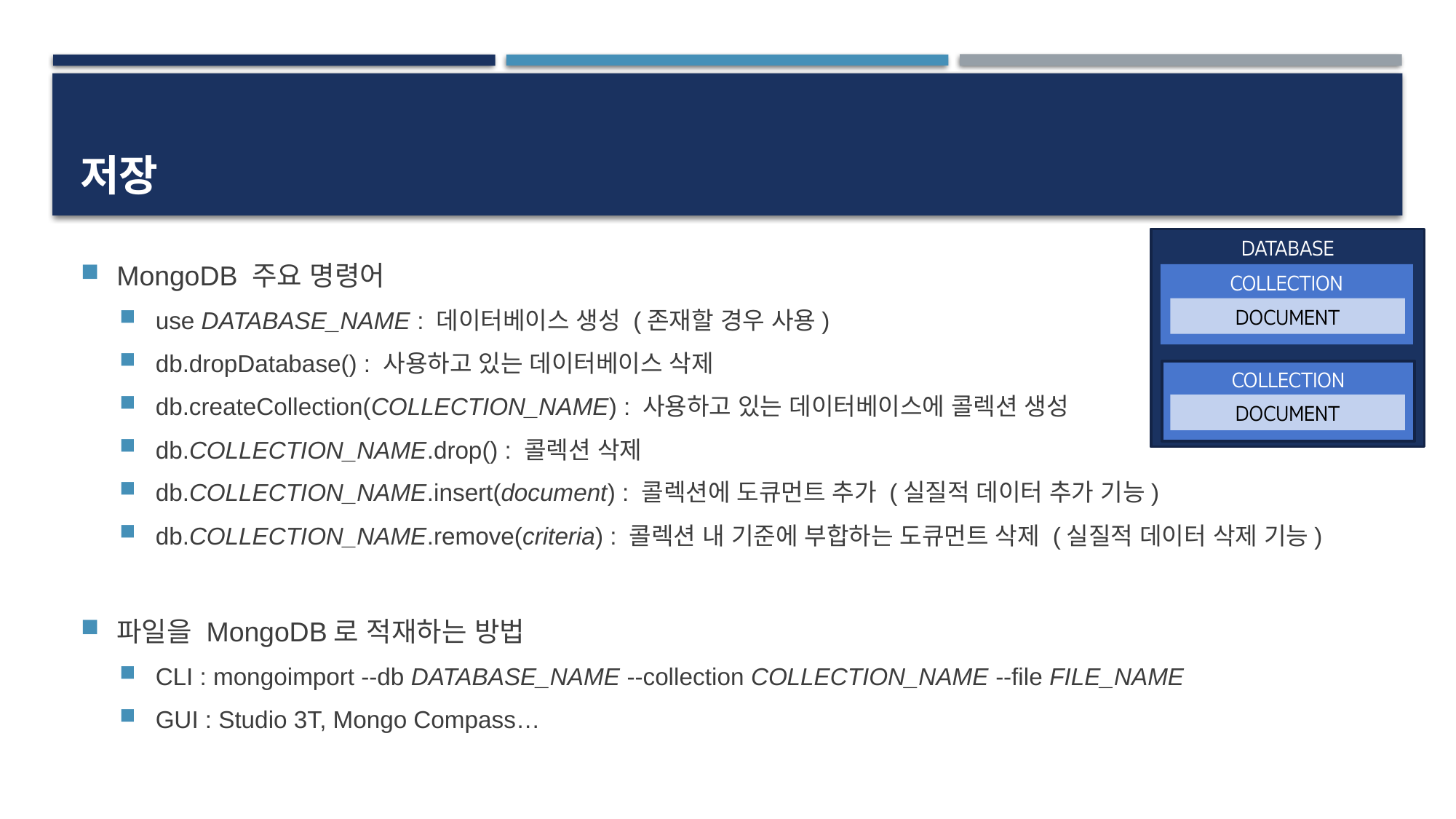

# 저장
MongoDB 주요 명령어
use DATABASE_NAME : 데이터베이스 생성 (존재할 경우 사용)
db.dropDatabase() : 사용하고 있는 데이터베이스 삭제
db.createCollection(COLLECTION_NAME) : 사용하고 있는 데이터베이스에 콜렉션 생성
db.COLLECTION_NAME.drop() : 콜렉션 삭제
db.COLLECTION_NAME.insert(document) : 콜렉션에 도큐먼트 추가 (실질적 데이터 추가 기능)
db.COLLECTION_NAME.remove(criteria) : 콜렉션 내 기준에 부합하는 도큐먼트 삭제 (실질적 데이터 삭제 기능)

파일을 MongoDB로 적재하는 방법
CLI : mongoimport --db DATABASE_NAME --collection COLLECTION_NAME --file FILE_NAME
GUI : Studio 3T, Mongo Compass…
DATABASE
COLLECTION
DOCUMENT
COLLECTION
DOCUMENT